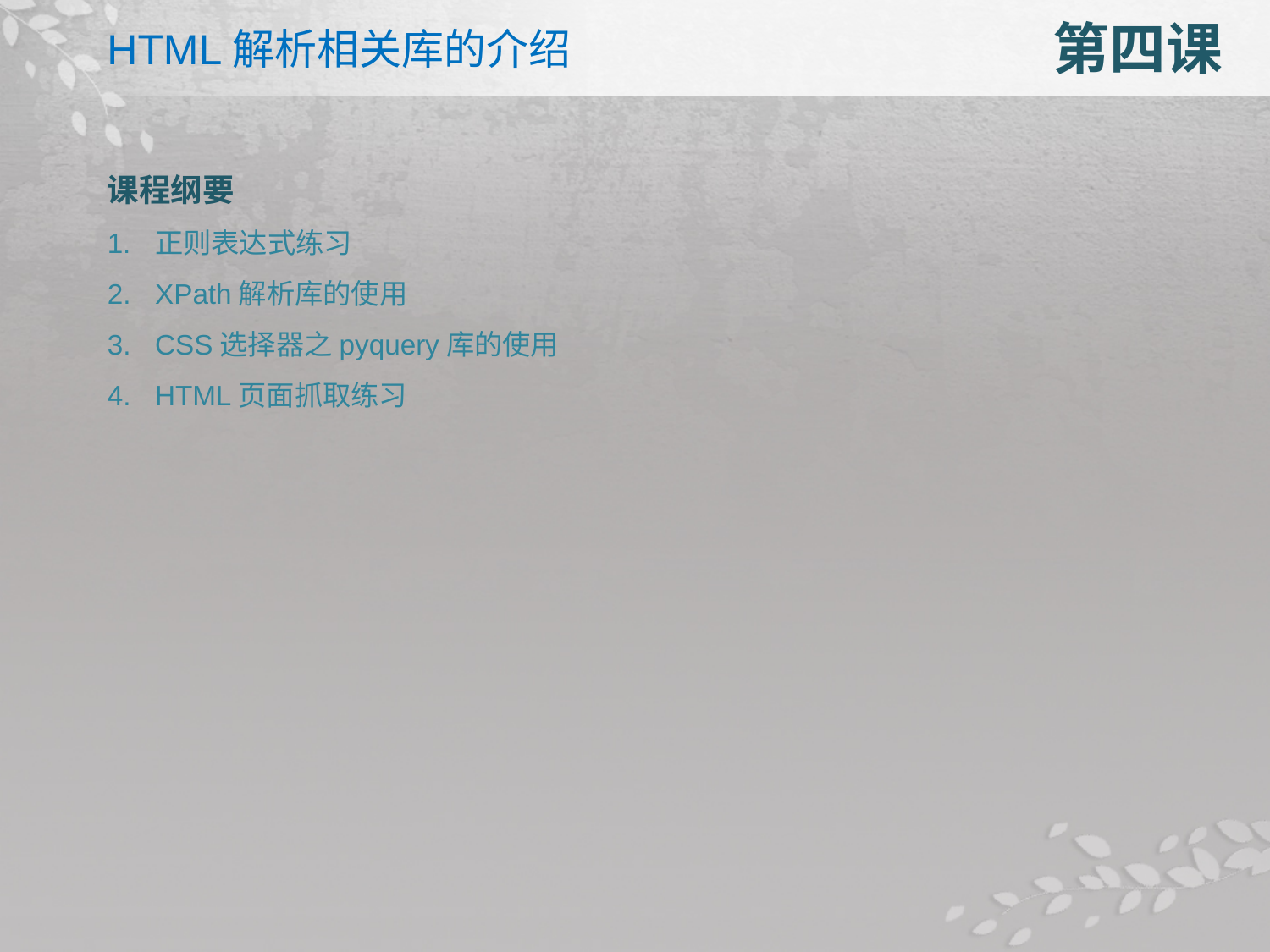

HTML解析相关库的介绍
第四课
课程纲要
正则表达式练习
XPath解析库的使用
CSS选择器之pyquery库的使用
HTML页面抓取练习